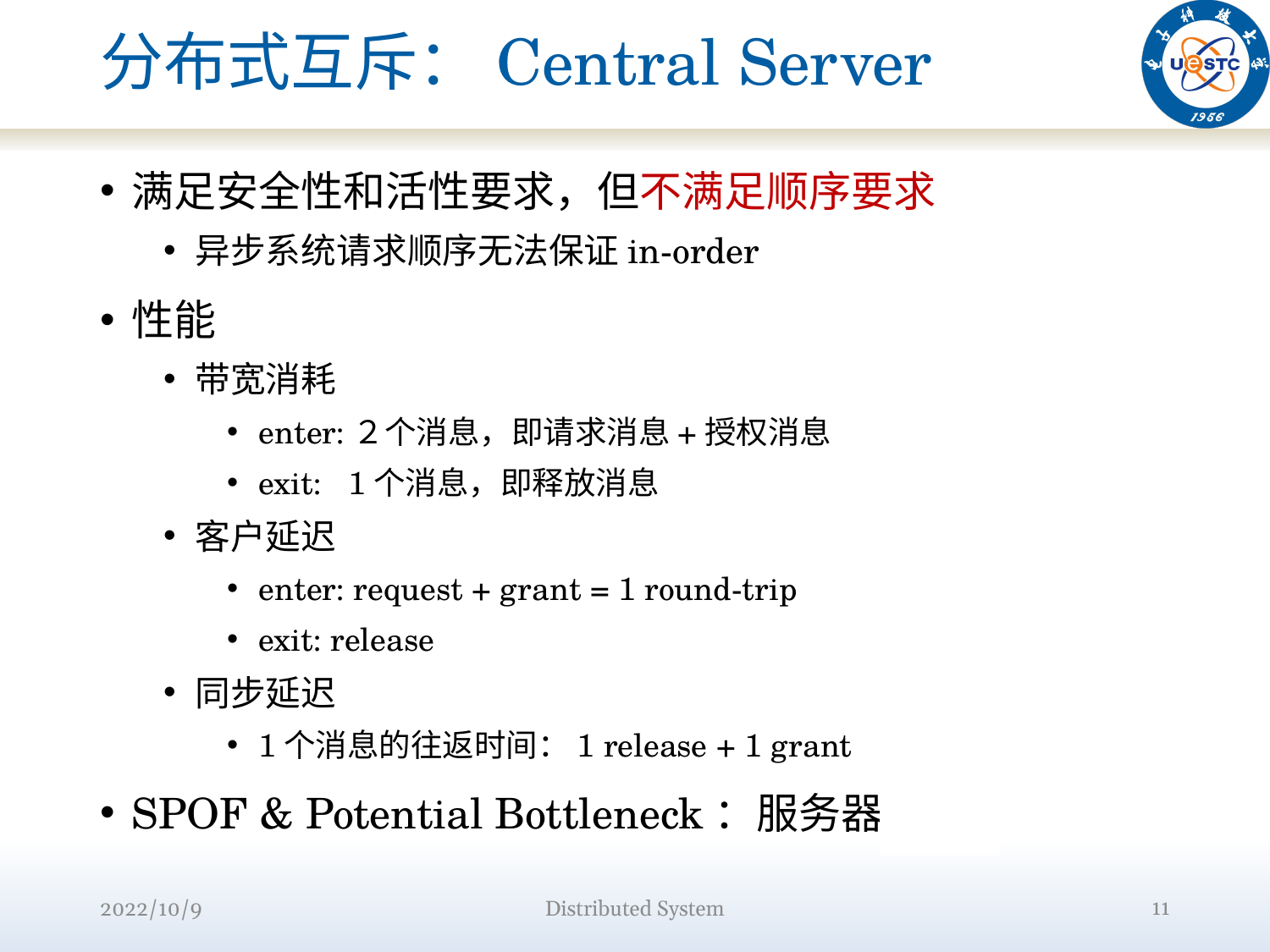

# 分布式互斥：Central Server
满足安全性和活性要求，但不满足顺序要求
异步系统请求顺序无法保证in-order
性能
带宽消耗
enter:２个消息，即请求消息+授权消息
exit:   1个消息，即释放消息
客户延迟
enter: request + grant = 1 round-trip
exit: release
同步延迟
1个消息的往返时间：1 release + 1 grant
SPOF & Potential Bottleneck：服务器

2022/10/9
Distributed System
11